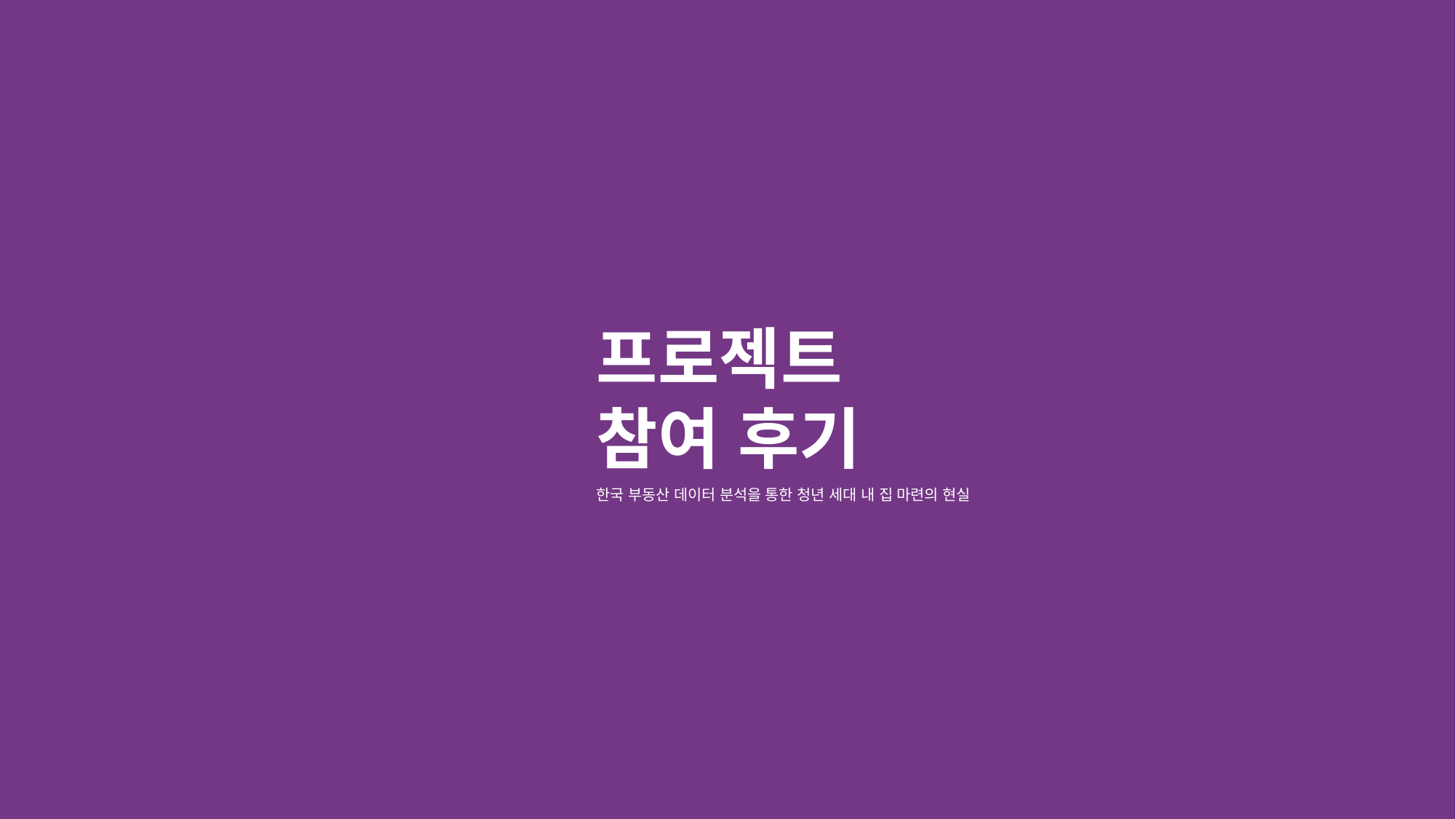

프로젝트
참여 후기
한국 부동산 데이터 분석을 통한 청년 세대 내 집 마련의 현실